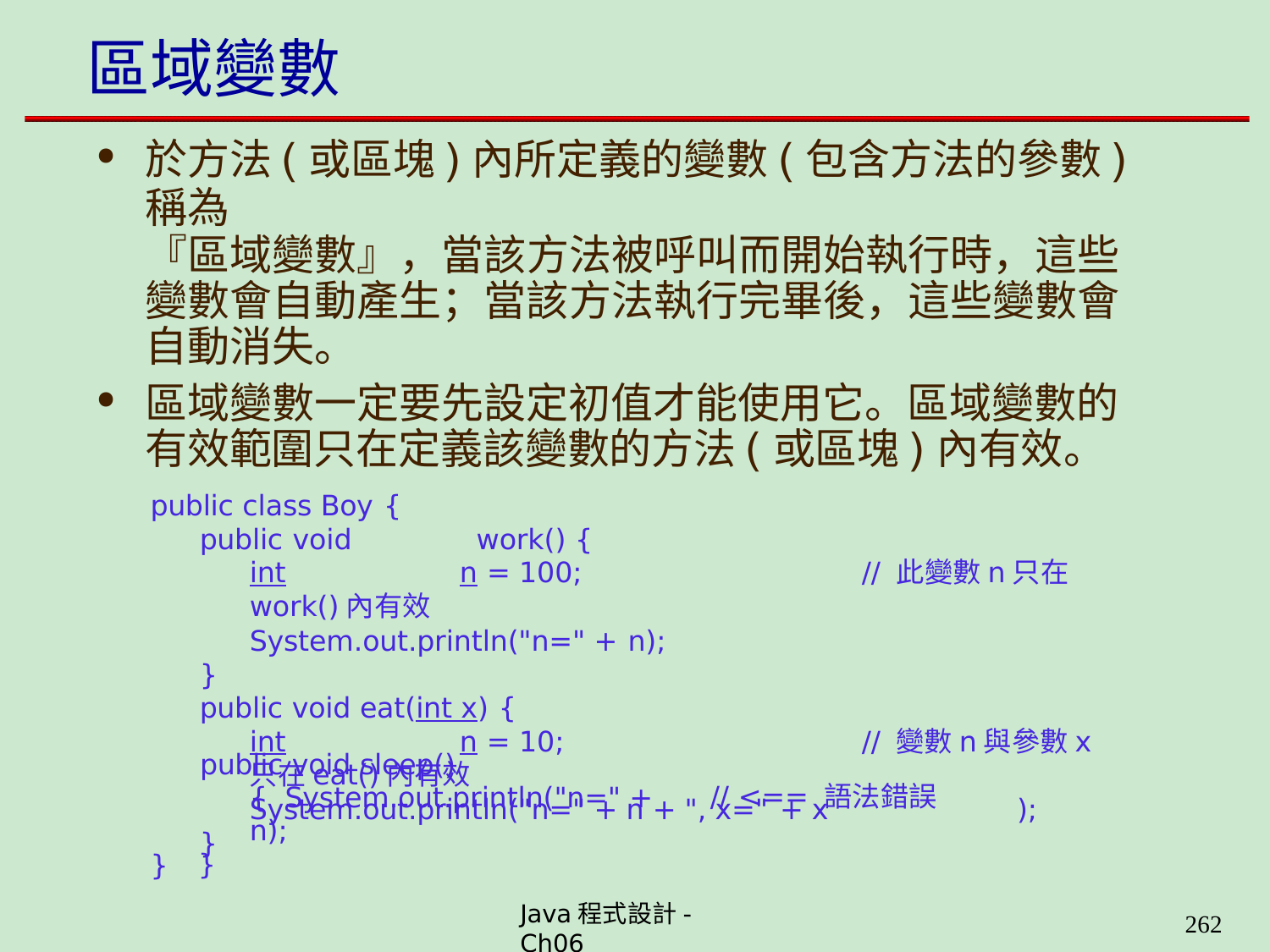

# 區域變數
於方法(或區塊)內所定義的變數(包含方法的參數)稱為
『區域變數』，當該方法被呼叫而開始執行時，這些 變數會自動產生；當該方法執行完畢後，這些變數會 自動消失。
區域變數一定要先設定初值才能使用它。區域變數的 有效範圍只在定義該變數的方法(或區塊)內有效。
public class Boy {
public void	work() {
int	n = 100;	// 此變數n只在work()內有效
System.out.println("n=" + n);
}
public void eat(int x) {
int	n = 10;	// 變數n與參數x只在eat()內有效
System.out.println("n=" + n + ", x=" + x	);
}
public void sleep() {  System.out.println("n=" + n);
}
// <== 語法錯誤
}
Java程式設計-Ch06
262